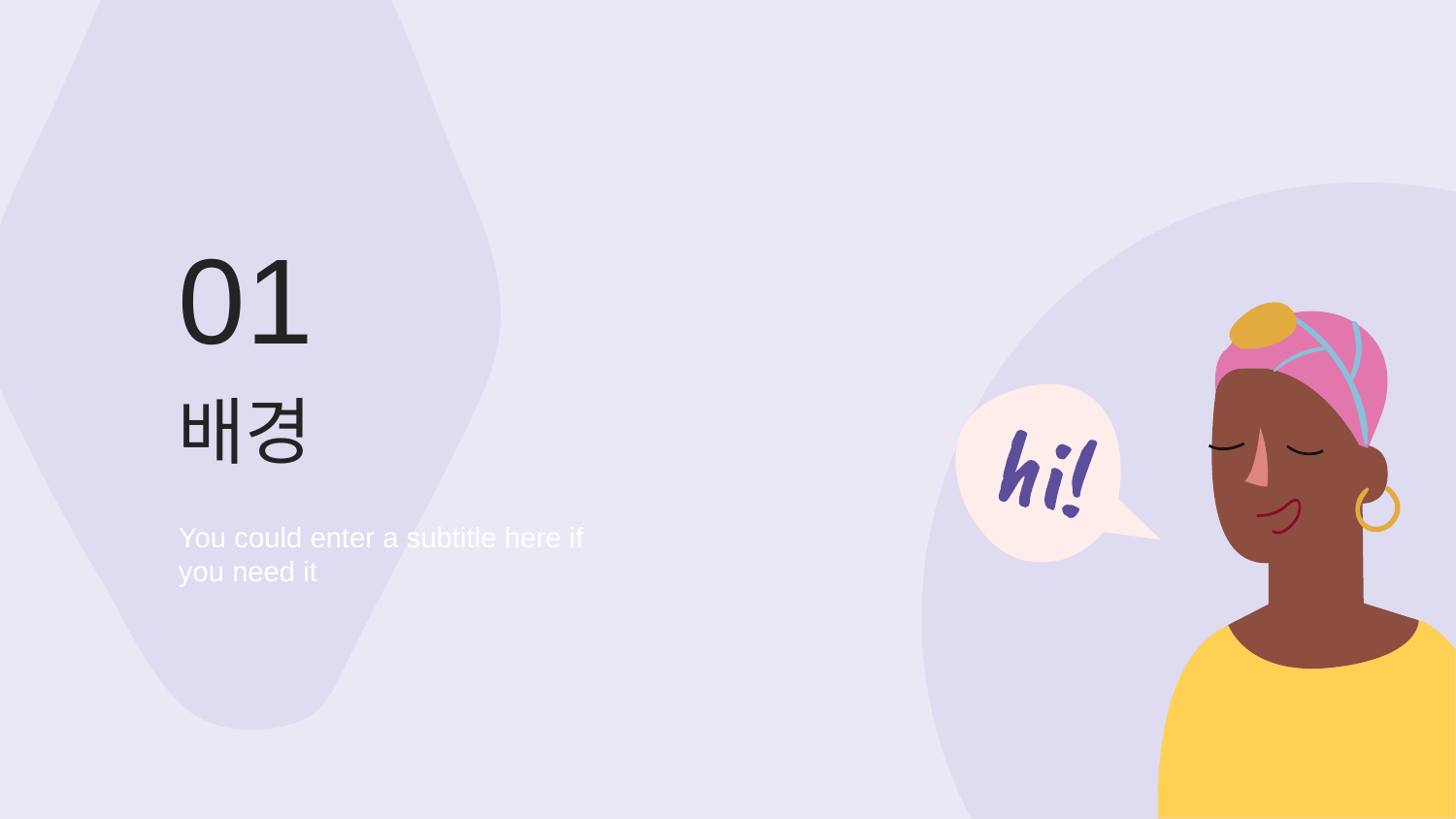

01

# 배경

You could enter a subtitle here if you need it